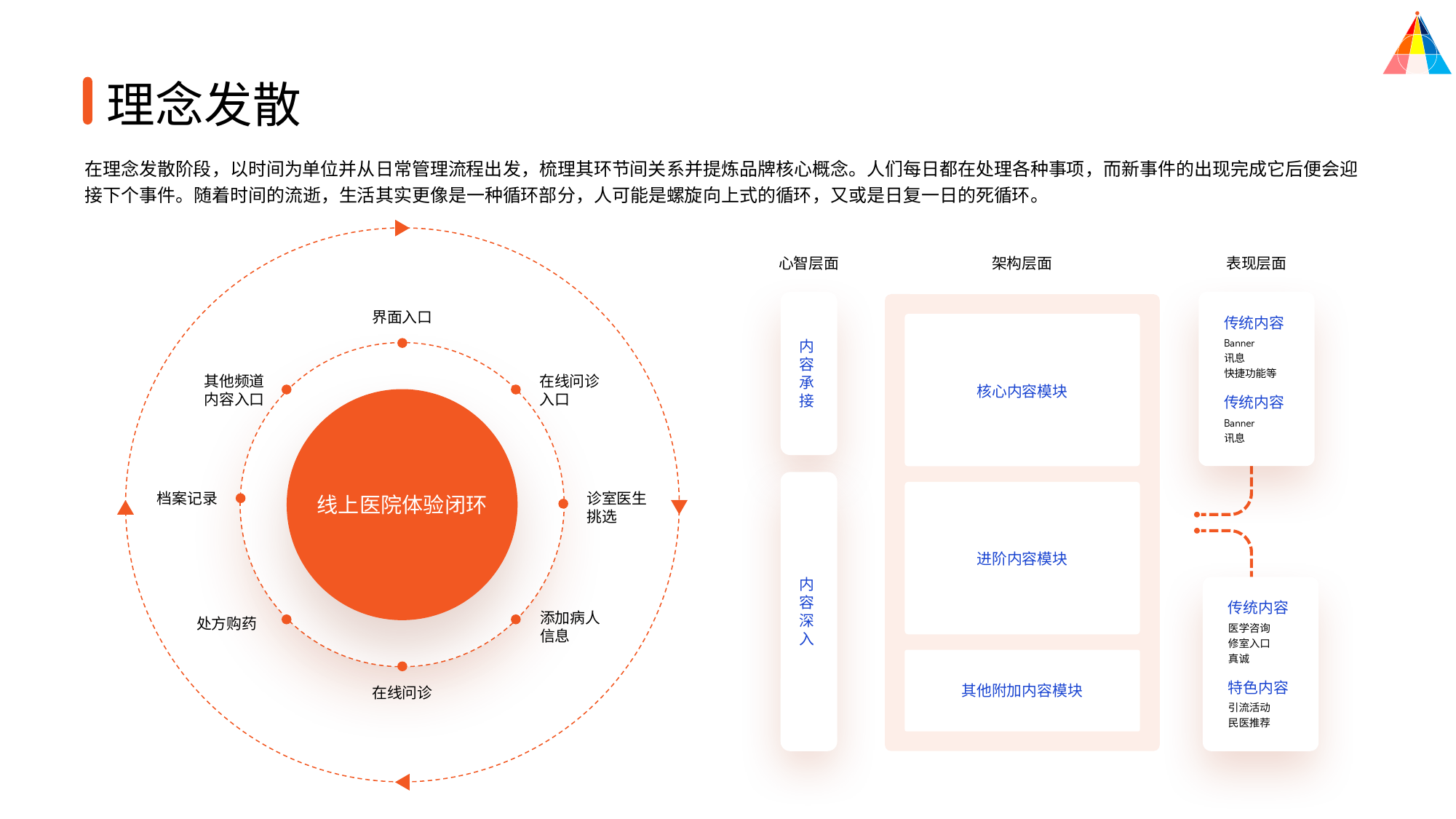

理念发散

在理念发散阶段，以时间为单位并从日常管理流程出发，梳理其环节间关系并提炼品牌核心概念。人们每日都在处理各种事项，而新事件的出现完成它后便会迎接下个事件。随着时间的流逝，生活其实更像是一种循环部分，人可能是螺旋向上式的循环，又或是日复一日的死循环。

心智层面
架构层面
表现层面

界面入口
传统内容
Banner
讯息
快捷功能等

内容承接

其他频道内容入口
在线问诊入口
核心内容模块

传统内容
Banner
讯息

档案记录
诊室医生挑选
线上医院体验闭环

进阶内容模块
内容深入

传统内容
医学咨询
修室入口
真诚
添加病人信息
处方购药

特色内容
引流活动
民医推荐
其他附加内容模块
在线问诊